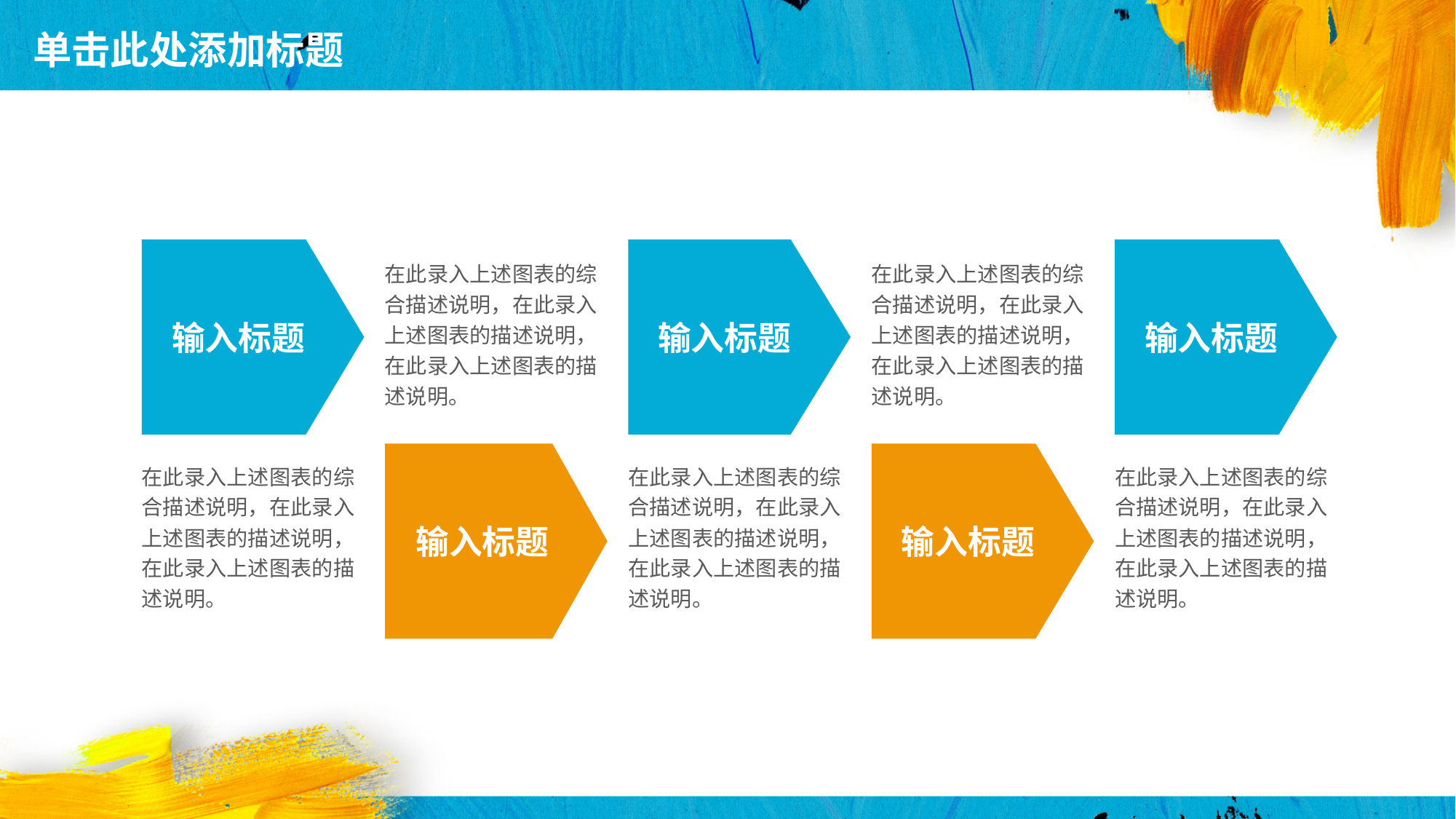

# 单击此处添加标题
输入标题
输入标题
输入标题
在此录入上述图表的综合描述说明，在此录入上述图表的描述说明，在此录入上述图表的描述说明。
在此录入上述图表的综合描述说明，在此录入上述图表的描述说明，在此录入上述图表的描述说明。

输入标题
输入标题
在此录入上述图表的综合描述说明，在此录入上述图表的描述说明，在此录入上述图表的描述说明。
在此录入上述图表的综合描述说明，在此录入上述图表的描述说明，在此录入上述图表的描述说明。
在此录入上述图表的综合描述说明，在此录入上述图表的描述说明，在此录入上述图表的描述说明。